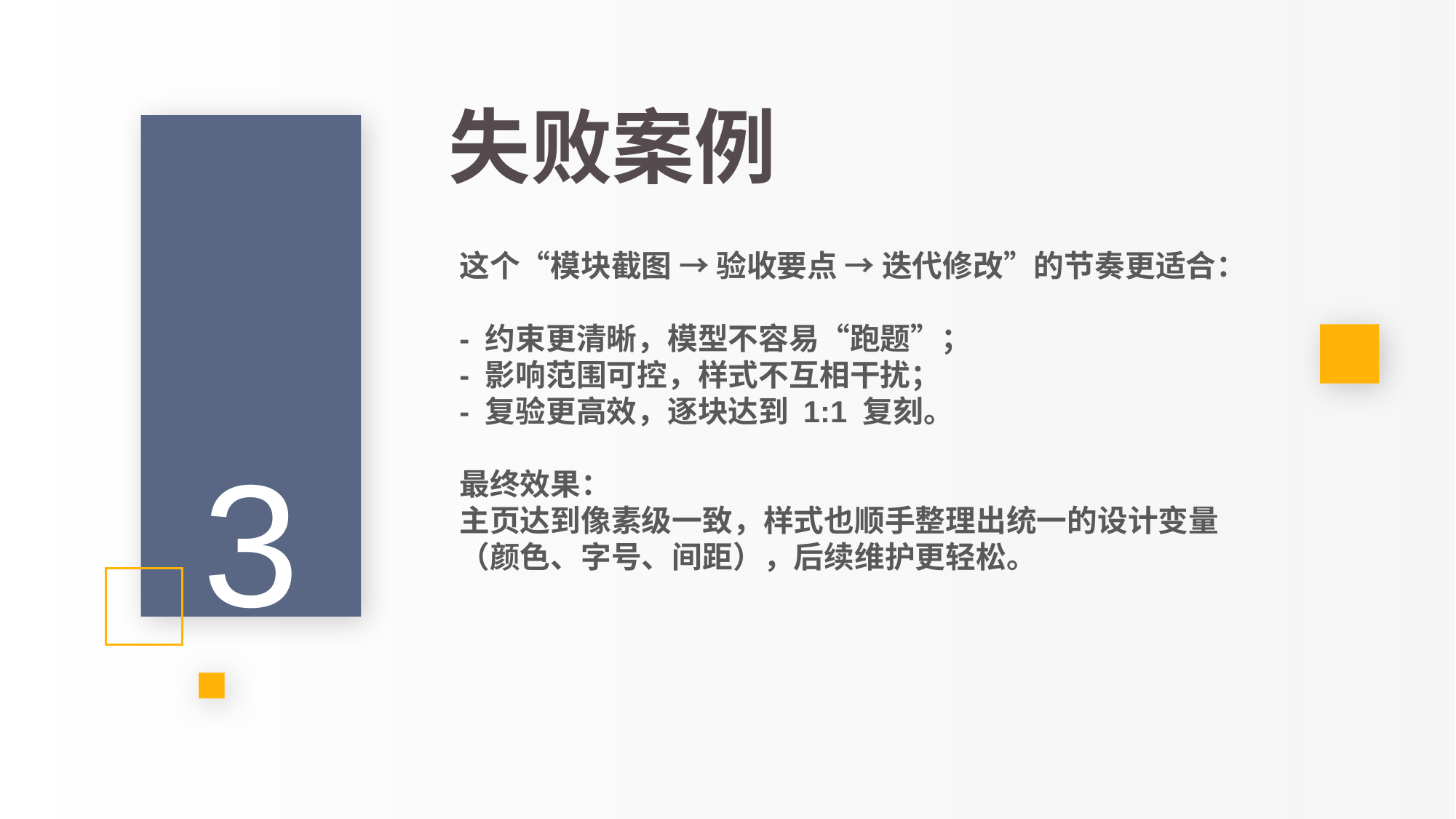

PPT模板 http://www.1ppt.com/moban/
失败案例

这个“模块截图 → 验收要点 → 迭代修改”的节奏更适合：

- 约束更清晰，模型不容易“跑题”；
- 影响范围可控，样式不互相干扰；
- 复验更高效，逐块达到 1:1 复刻。
最终效果：
主页达到像素级一致，样式也顺手整理出统一的设计变量（颜色、字号、间距），后续维护更轻松。

3